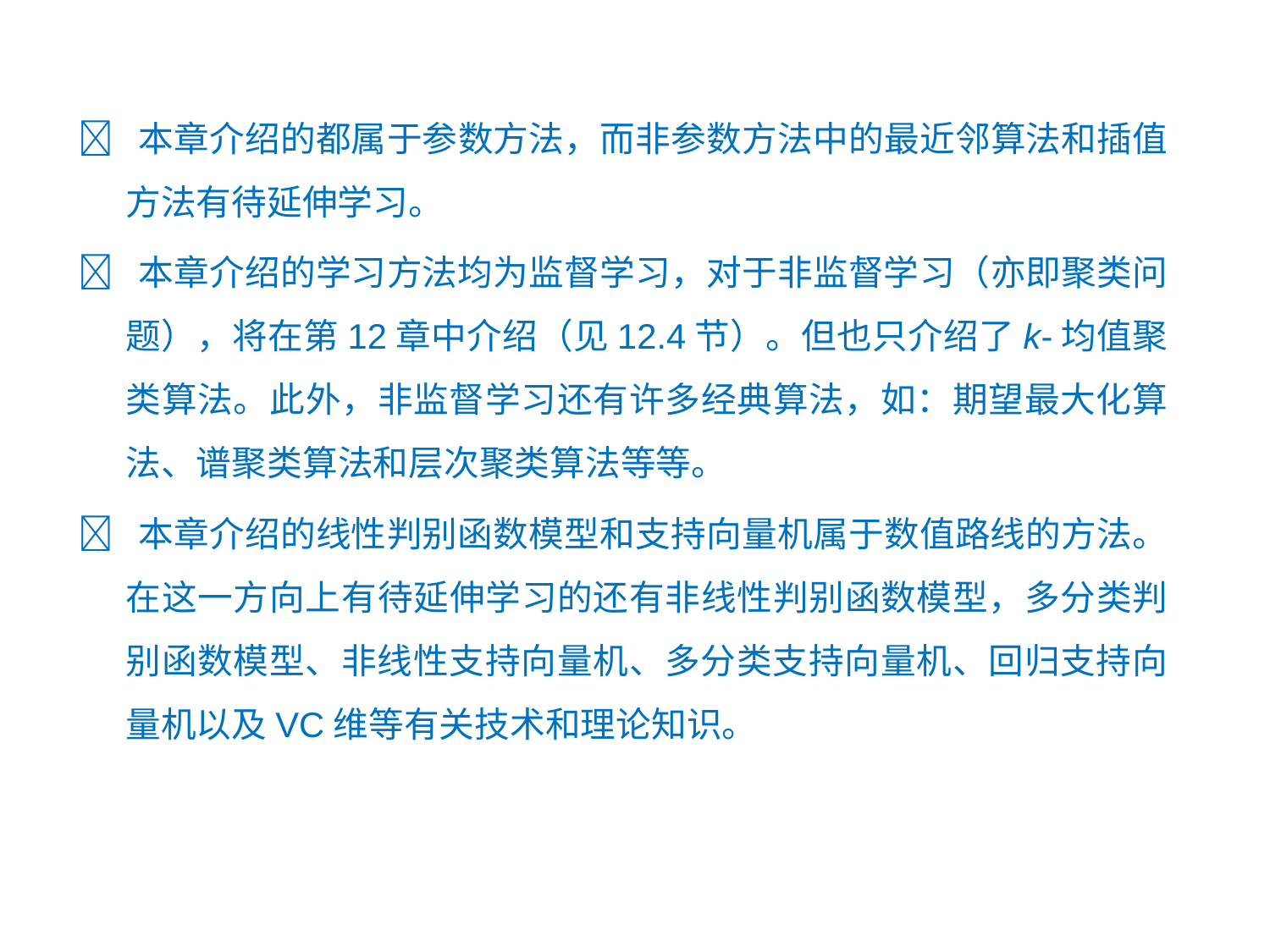

•  本章介绍的都属于参数方法，而非参数方法中的最近邻算法和插值方法有待延伸学习。
•  本章介绍的学习方法均为监督学习，对于非监督学习（亦即聚类问题），将在第12章中介绍（见12.4节）。但也只介绍了k-均值聚类算法。此外，非监督学习还有许多经典算法，如：期望最大化算法、谱聚类算法和层次聚类算法等等。
•  本章介绍的线性判别函数模型和支持向量机属于数值路线的方法。在这一方向上有待延伸学习的还有非线性判别函数模型，多分类判别函数模型、非线性支持向量机、多分类支持向量机、回归支持向量机以及VC维等有关技术和理论知识。